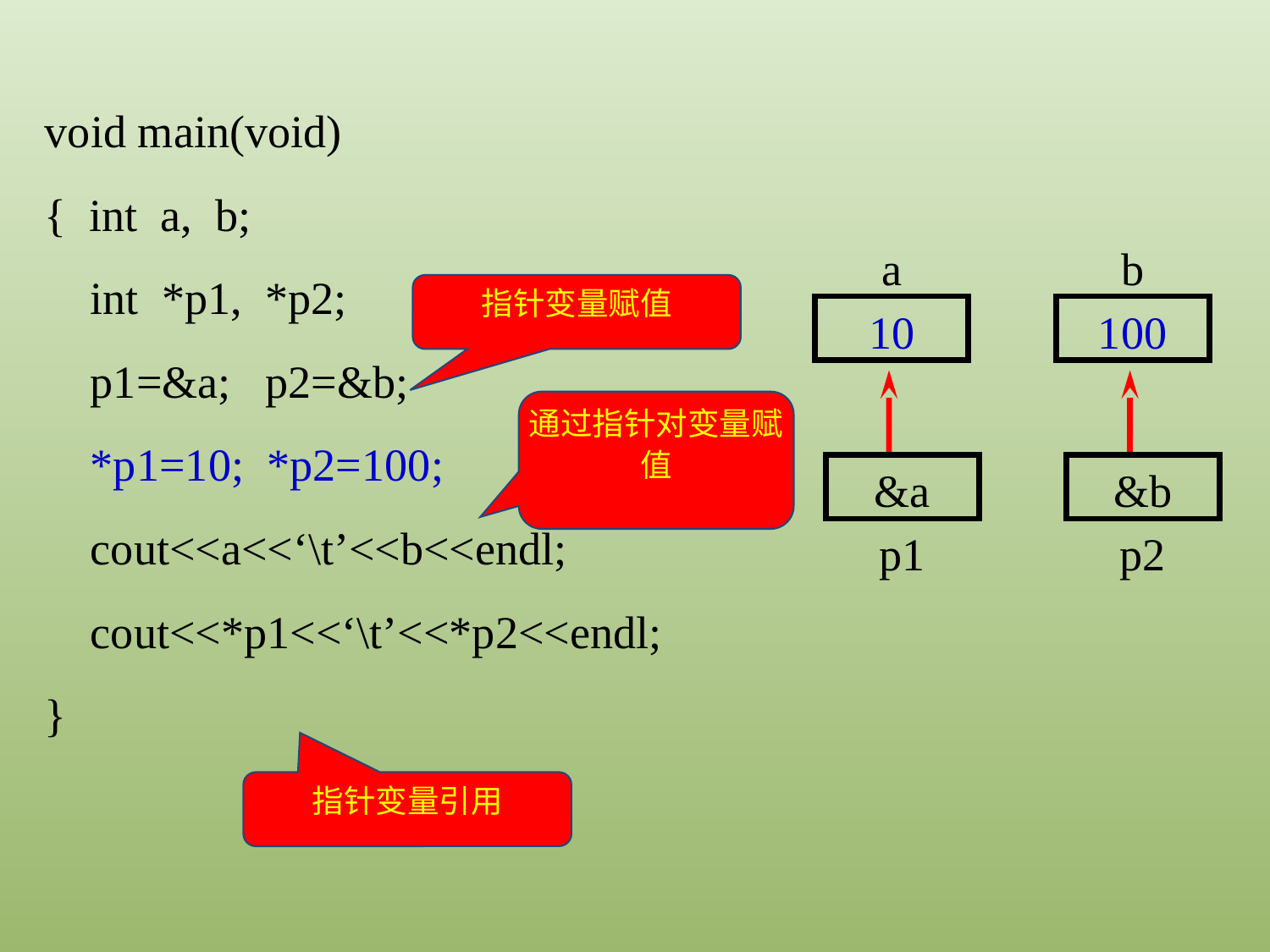

void main(void)
{  int  a,  b;
    int  *p1,  *p2;
    p1=&a;   p2=&b;
    *p1=10;  *p2=100;
    cout<<a<<‘\t’<<b<<endl;
    cout<<*p1<<‘\t’<<*p2<<endl;
}
a
b

指针变量赋值
10
100

通过指针对变量赋值

p1
p2
&a
&b
指针变量引用
420